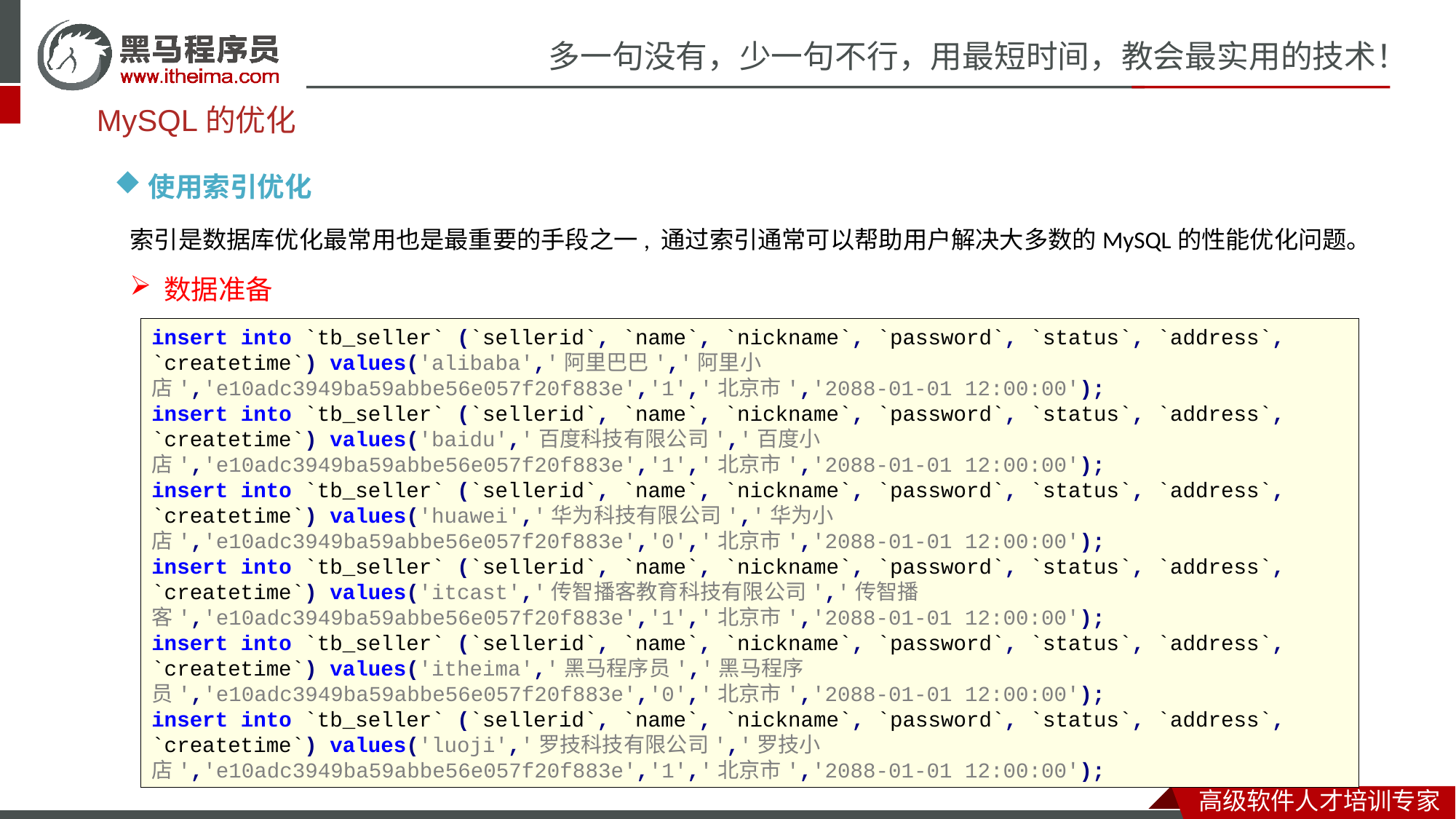

MySQL的优化
使用索引优化
索引是数据库优化最常用也是最重要的手段之一, 通过索引通常可以帮助用户解决大多数的MySQL的性能优化问题。
数据准备
insert into `tb_seller` (`sellerid`, `name`, `nickname`, `password`, `status`, `address`, `createtime`) values('alibaba','阿里巴巴','阿里小店','e10adc3949ba59abbe56e057f20f883e','1','北京市','2088-01-01 12:00:00');
insert into `tb_seller` (`sellerid`, `name`, `nickname`, `password`, `status`, `address`, `createtime`) values('baidu','百度科技有限公司','百度小店','e10adc3949ba59abbe56e057f20f883e','1','北京市','2088-01-01 12:00:00');
insert into `tb_seller` (`sellerid`, `name`, `nickname`, `password`, `status`, `address`, `createtime`) values('huawei','华为科技有限公司','华为小店','e10adc3949ba59abbe56e057f20f883e','0','北京市','2088-01-01 12:00:00');
insert into `tb_seller` (`sellerid`, `name`, `nickname`, `password`, `status`, `address`, `createtime`) values('itcast','传智播客教育科技有限公司','传智播客','e10adc3949ba59abbe56e057f20f883e','1','北京市','2088-01-01 12:00:00');
insert into `tb_seller` (`sellerid`, `name`, `nickname`, `password`, `status`, `address`, `createtime`) values('itheima','黑马程序员','黑马程序员','e10adc3949ba59abbe56e057f20f883e','0','北京市','2088-01-01 12:00:00');
insert into `tb_seller` (`sellerid`, `name`, `nickname`, `password`, `status`, `address`, `createtime`) values('luoji','罗技科技有限公司','罗技小店','e10adc3949ba59abbe56e057f20f883e','1','北京市','2088-01-01 12:00:00');